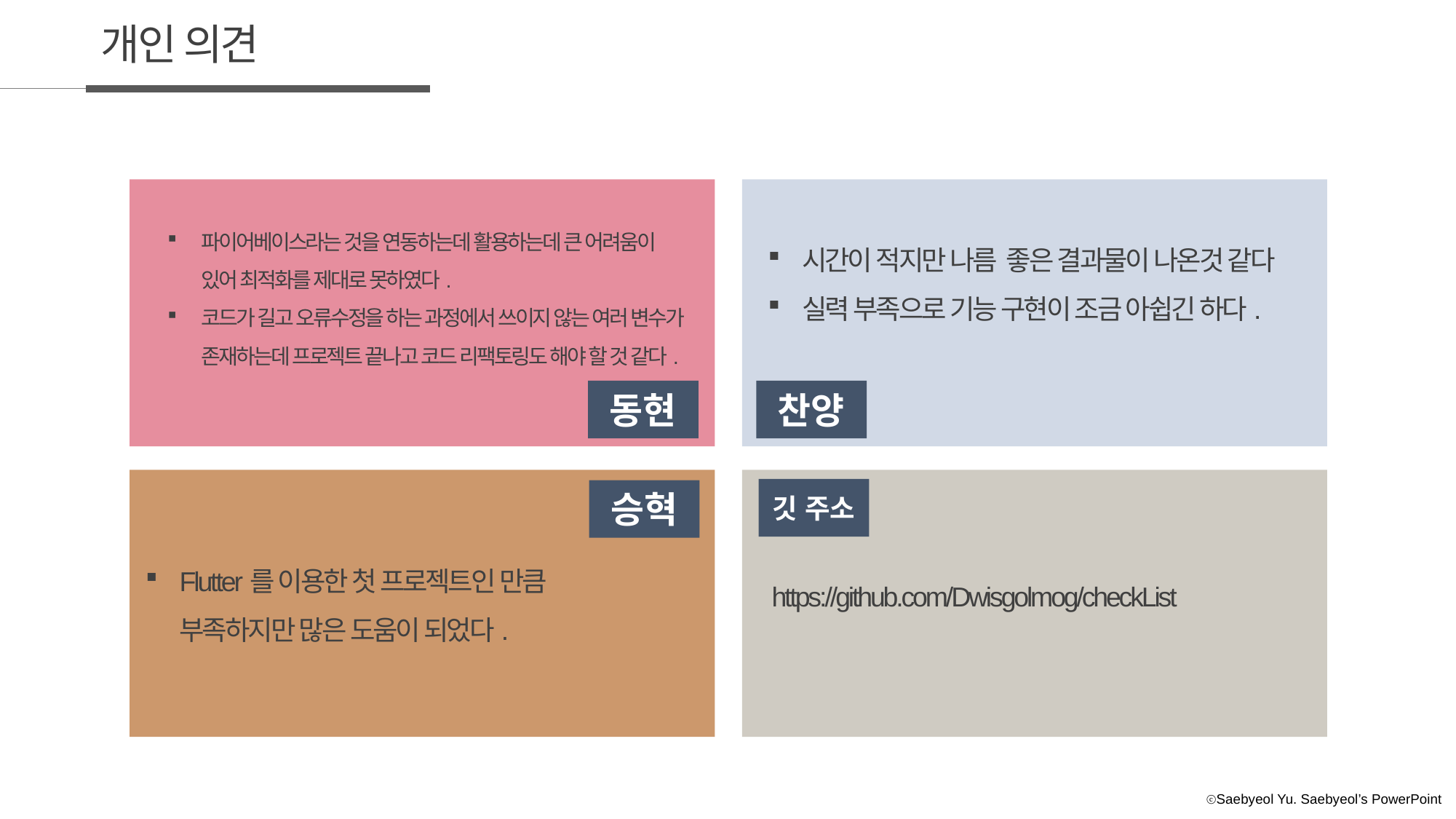

개인 의견

파이어베이스라는 것을 연동하는데 활용하는데 큰 어려움이 있어 최적화를 제대로 못하였다.
코드가 길고 오류수정을 하는 과정에서 쓰이지 않는 여러 변수가 존재하는데 프로젝트 끝나고 코드 리팩토링도 해야 할 것 같다.

시간이 적지만 나름  좋은 결과물이 나온것 같다
실력 부족으로 기능 구현이 조금 아쉽긴 하다.

찬양
동현

깃 주소

승혁
Flutter를 이용한 첫 프로젝트인 만큼
부족하지만 많은 도움이 되었다.
https://github.com/Dwisgolmog/checkList